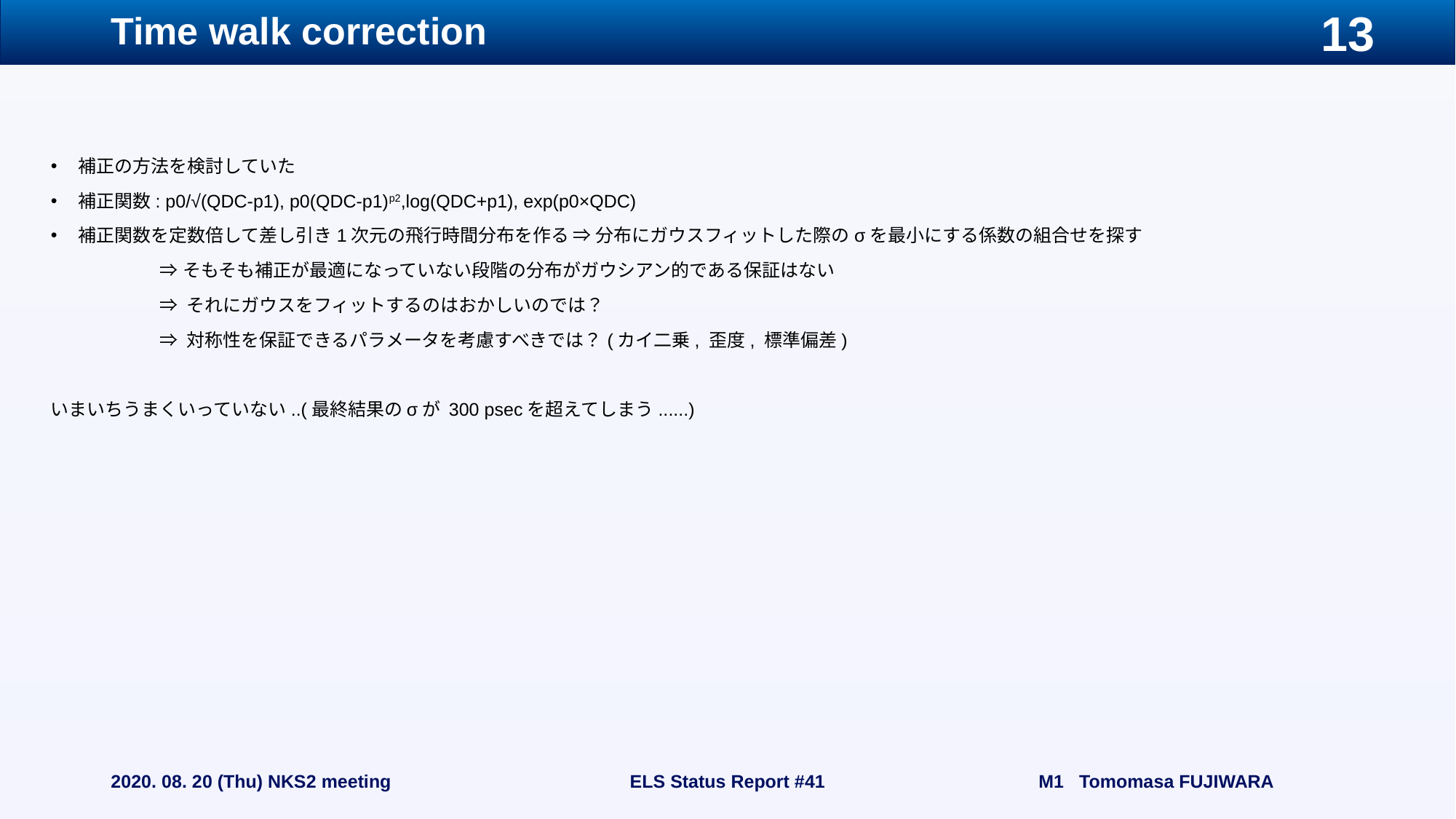

# Time walk correction
補正の方法を検討していた
補正関数: p0/√(QDC-p1), p0(QDC-p1)p2,log(QDC+p1), exp(p0×QDC)
補正関数を定数倍して差し引き1次元の飛行時間分布を作る ⇒ 分布にガウスフィットした際のσを最小にする係数の組合せを探す
	⇒そもそも補正が最適になっていない段階の分布がガウシアン的である保証はない
	⇒ それにガウスをフィットするのはおかしいのでは？
	⇒ 対称性を保証できるパラメータを考慮すべきでは？(カイ二乗, 歪度, 標準偏差)

いまいちうまくいっていない..(最終結果のσが 300 psecを超えてしまう......)
2020. 08. 20 (Thu) NKS2 meeting
ELS Status Report #41